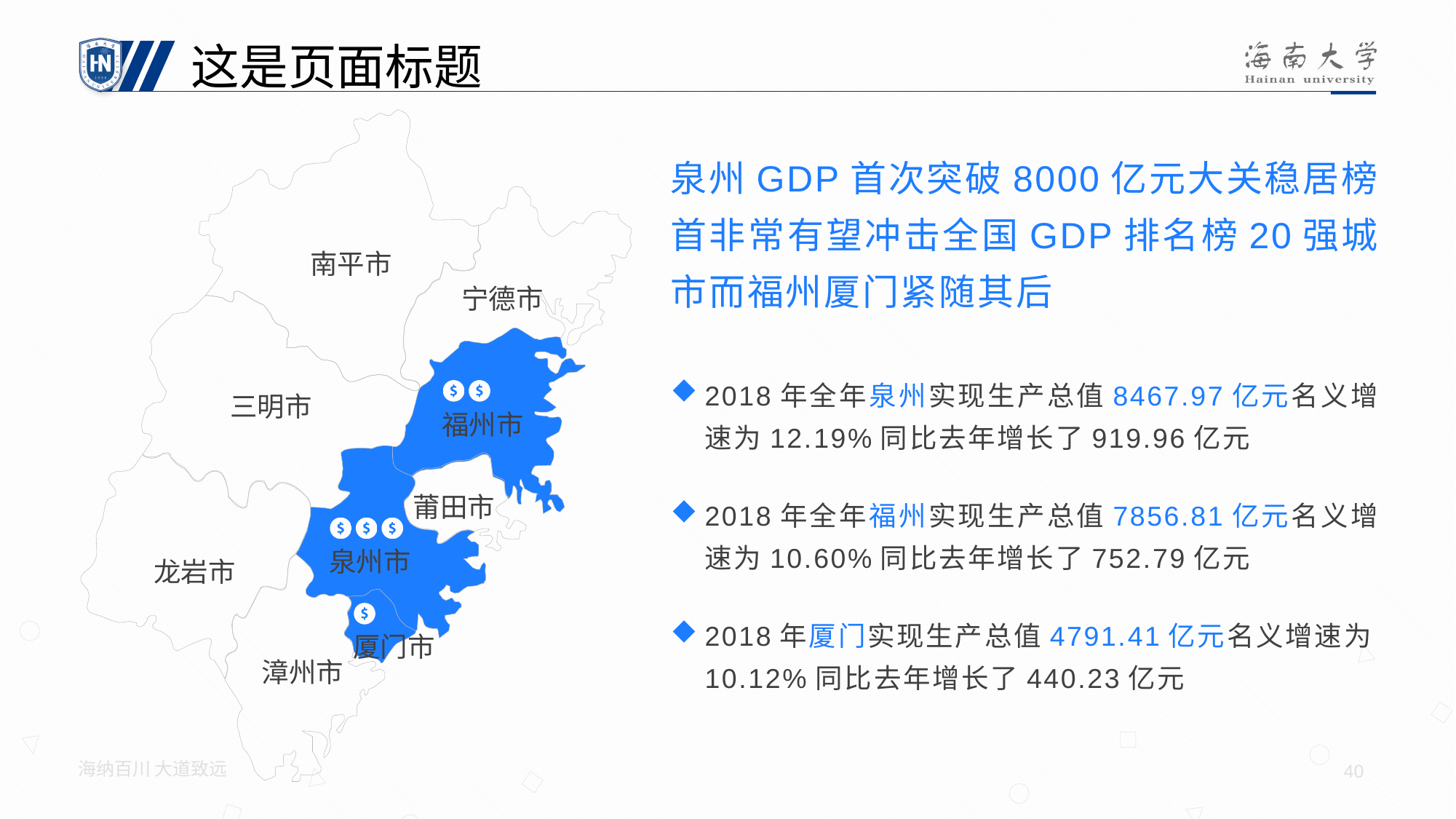

这是页面标题

泉州GDP首次突破8000亿元大关稳居榜首非常有望冲击全国GDP排名榜20强城市而福州厦门紧随其后

南平市
宁德市

2018年全年泉州实现生产总值8467.97亿元名义增速为12.19%同比去年增长了919.96亿元

三明市
福州市

2018年全年福州实现生产总值7856.81亿元名义增速为10.60%同比去年增长了752.79亿元
莆田市

泉州市
龙岩市

2018年厦门实现生产总值4791.41亿元名义增速为10.12%同比去年增长了440.23亿元
厦门市

漳州市
海纳百川 大道致远
40